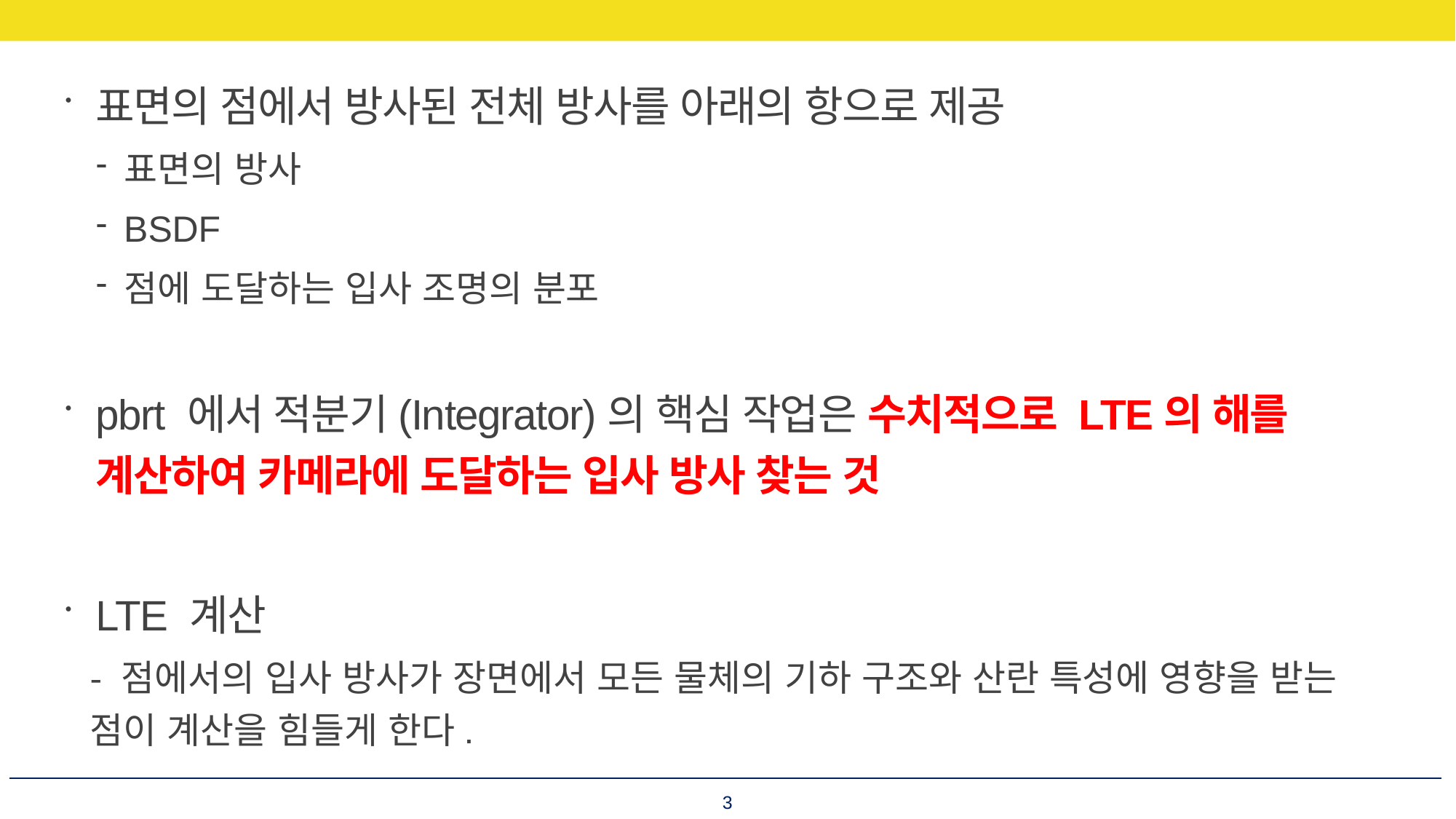

표면의 점에서 방사된 전체 방사를 아래의 항으로 제공
표면의 방사
BSDF
점에 도달하는 입사 조명의 분포

pbrt 에서 적분기(Integrator)의 핵심 작업은 수치적으로 LTE의 해를 계산하여 카메라에 도달하는 입사 방사 찾는 것

LTE 계산
- 점에서의 입사 방사가 장면에서 모든 물체의 기하 구조와 산란 특성에 영향을 받는 점이 계산을 힘들게 한다.

3